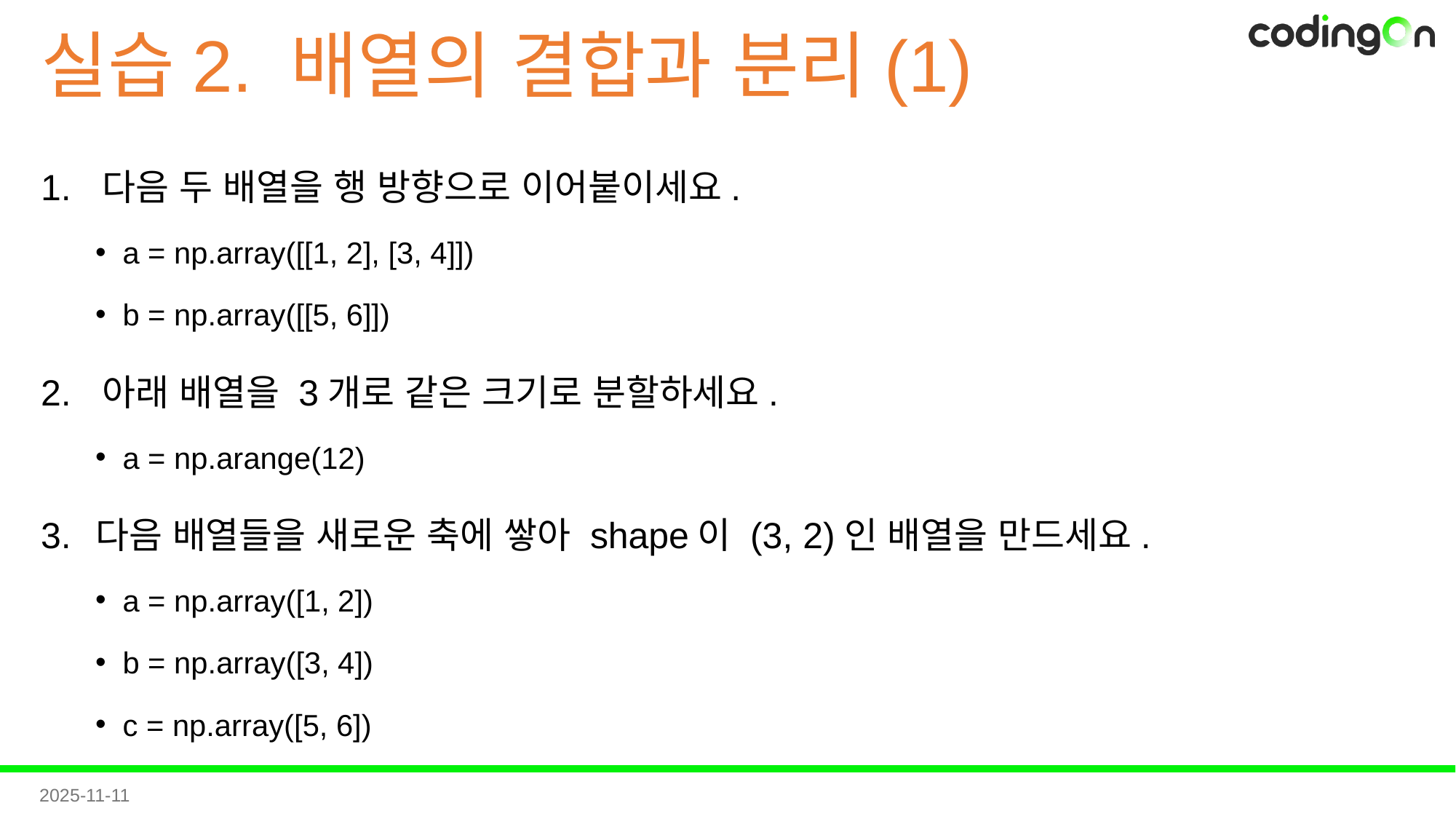

# 실습2. 배열의 결합과 분리(1)
다음 두 배열을 행 방향으로 이어붙이세요.
a = np.array([[1, 2], [3, 4]])
b = np.array([[5, 6]])
아래 배열을 3개로 같은 크기로 분할하세요.
a = np.arange(12)
다음 배열들을 새로운 축에 쌓아 shape이 (3, 2)인 배열을 만드세요.
a = np.array([1, 2])
b = np.array([3, 4])
c = np.array([5, 6])
2025-11-11